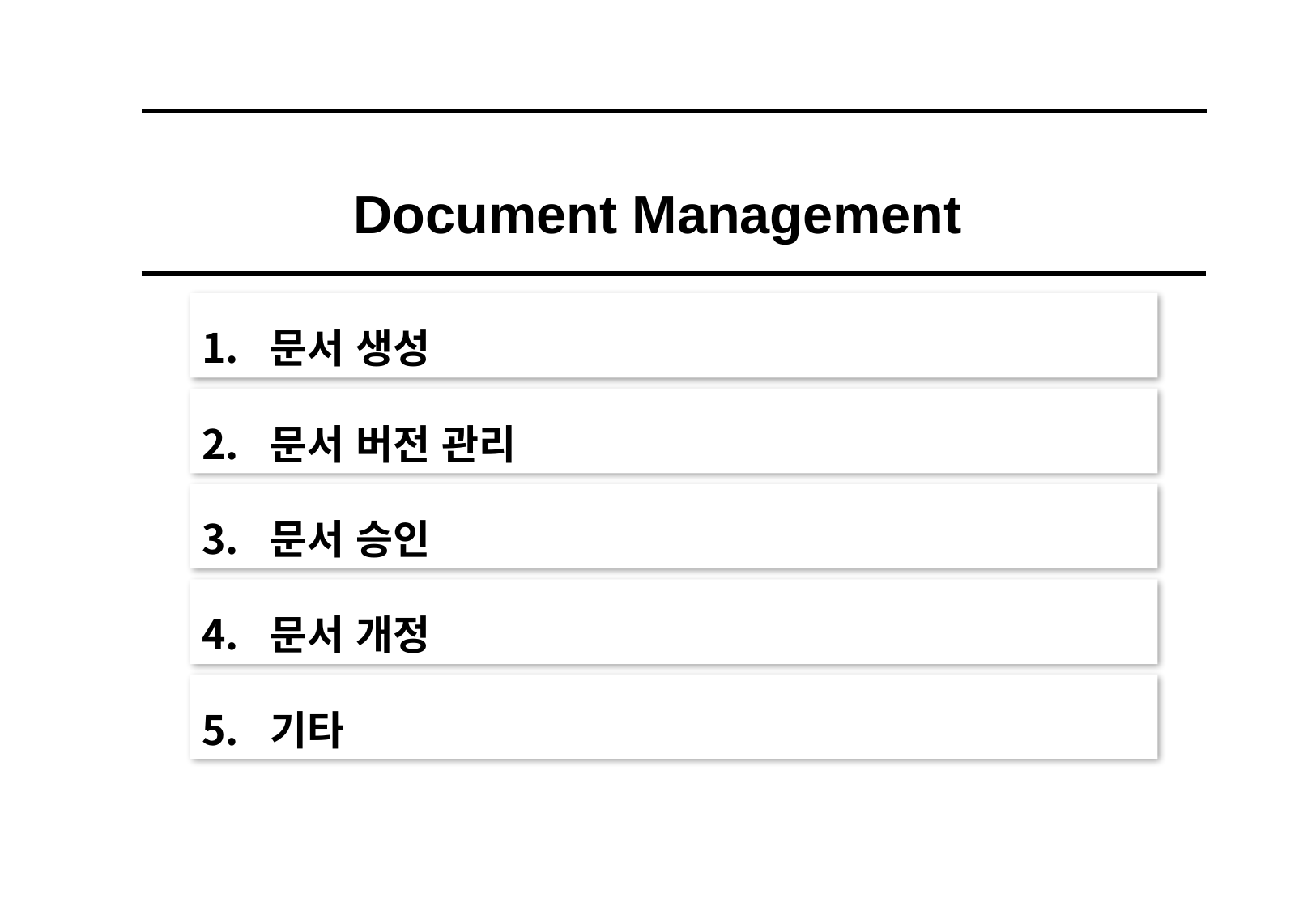

Document Management
문서 생성
문서 버전 관리
문서 승인
문서 개정
기타